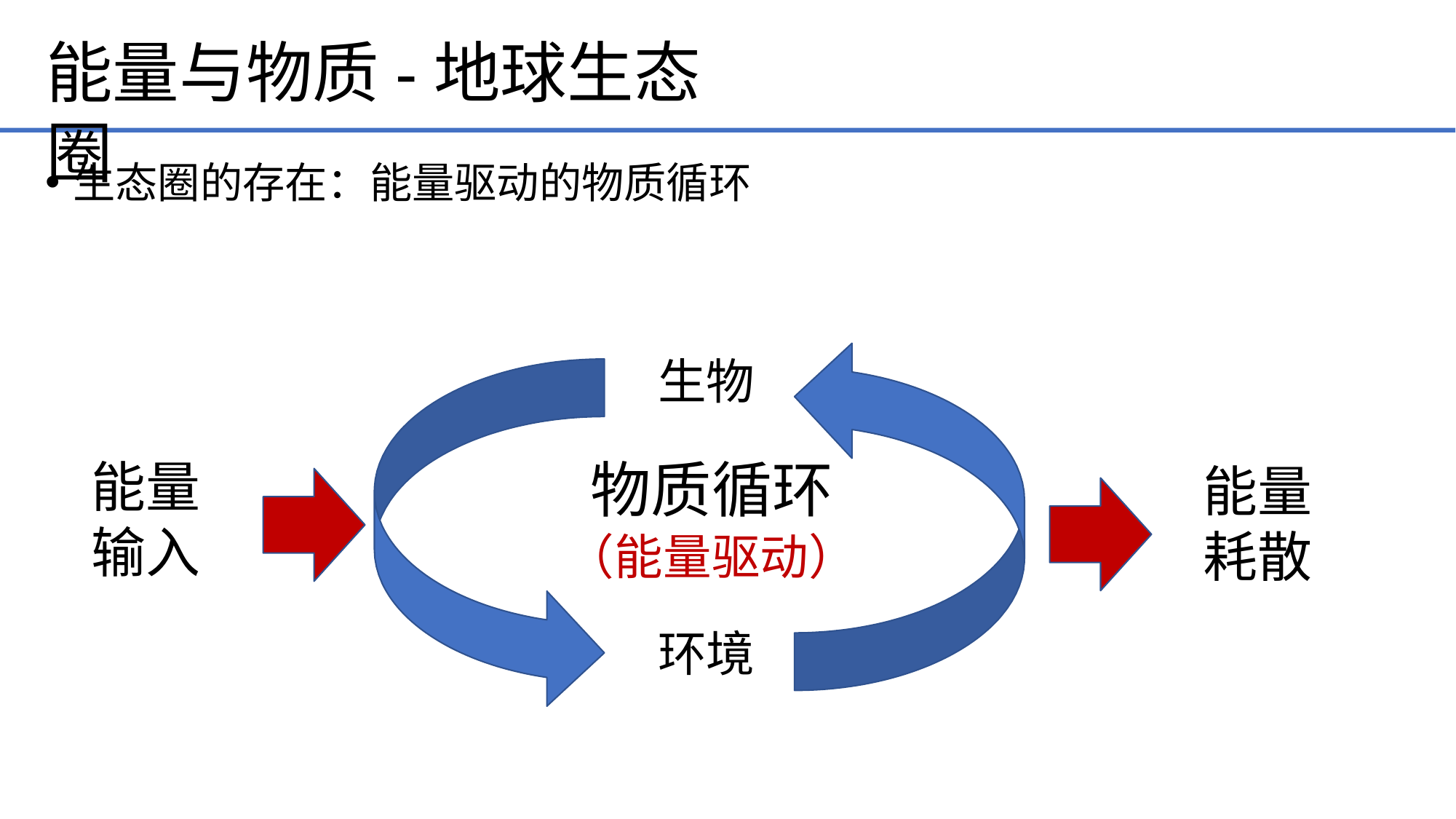

# 能量与物质-地球生态圈
生态圈的存在：能量驱动的物质循环

生物

能量 输入
物质循环
（能量驱动）
能量 耗散

环境